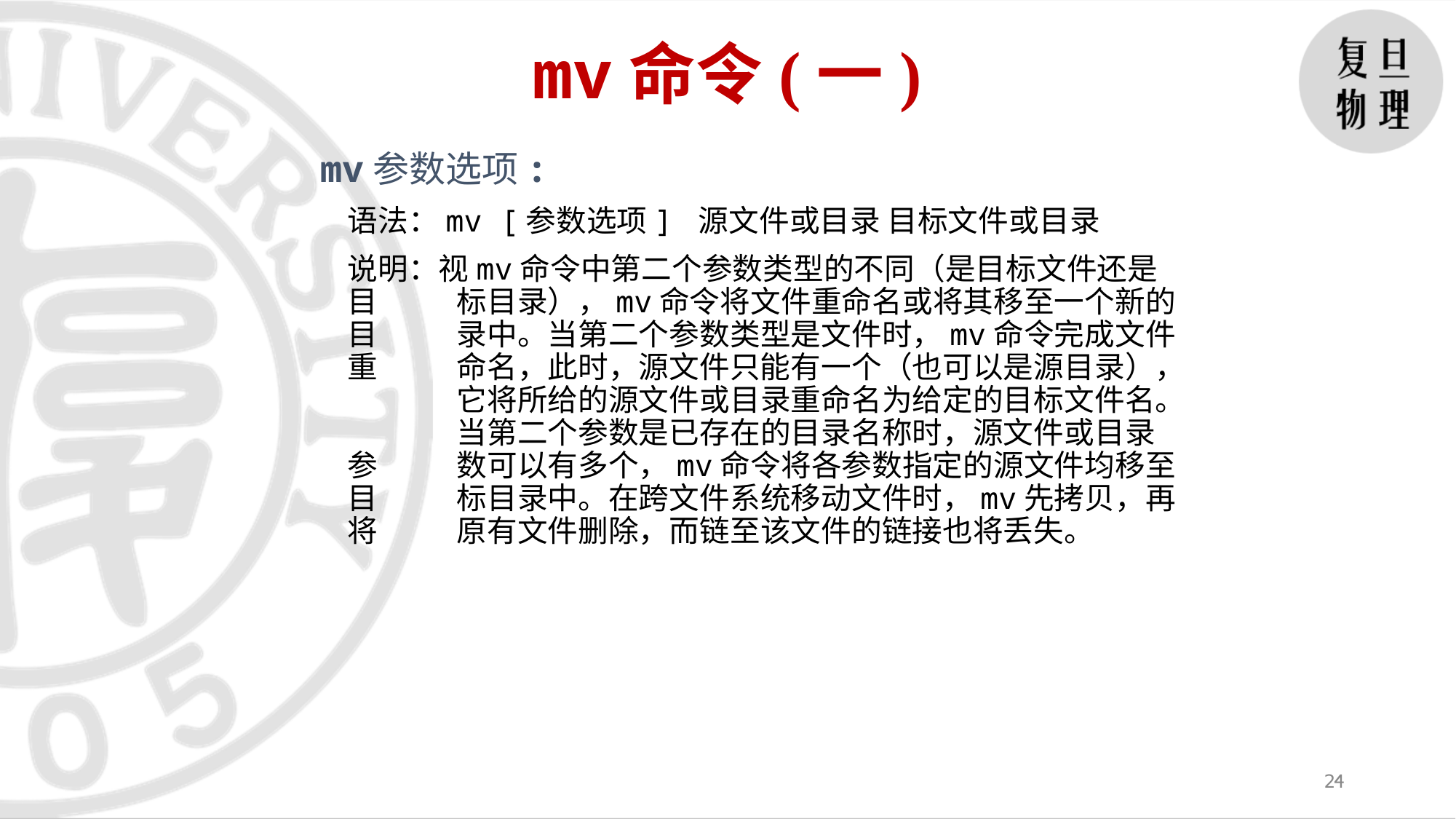

mv命令(一)
mv参数选项:
	语法：mv [参数选项] 源文件或目录 目标文件或目录
	说明：视mv命令中第二个参数类型的不同（是目标文件还是目	标目录），mv命令将文件重命名或将其移至一个新的目	录中。当第二个参数类型是文件时，mv命令完成文件重	命名，此时，源文件只能有一个（也可以是源目录），	它将所给的源文件或目录重命名为给定的目标文件名。	当第二个参数是已存在的目录名称时，源文件或目录参	数可以有多个，mv命令将各参数指定的源文件均移至目	标目录中。在跨文件系统移动文件时，mv先拷贝，再将	原有文件删除，而链至该文件的链接也将丢失。
24